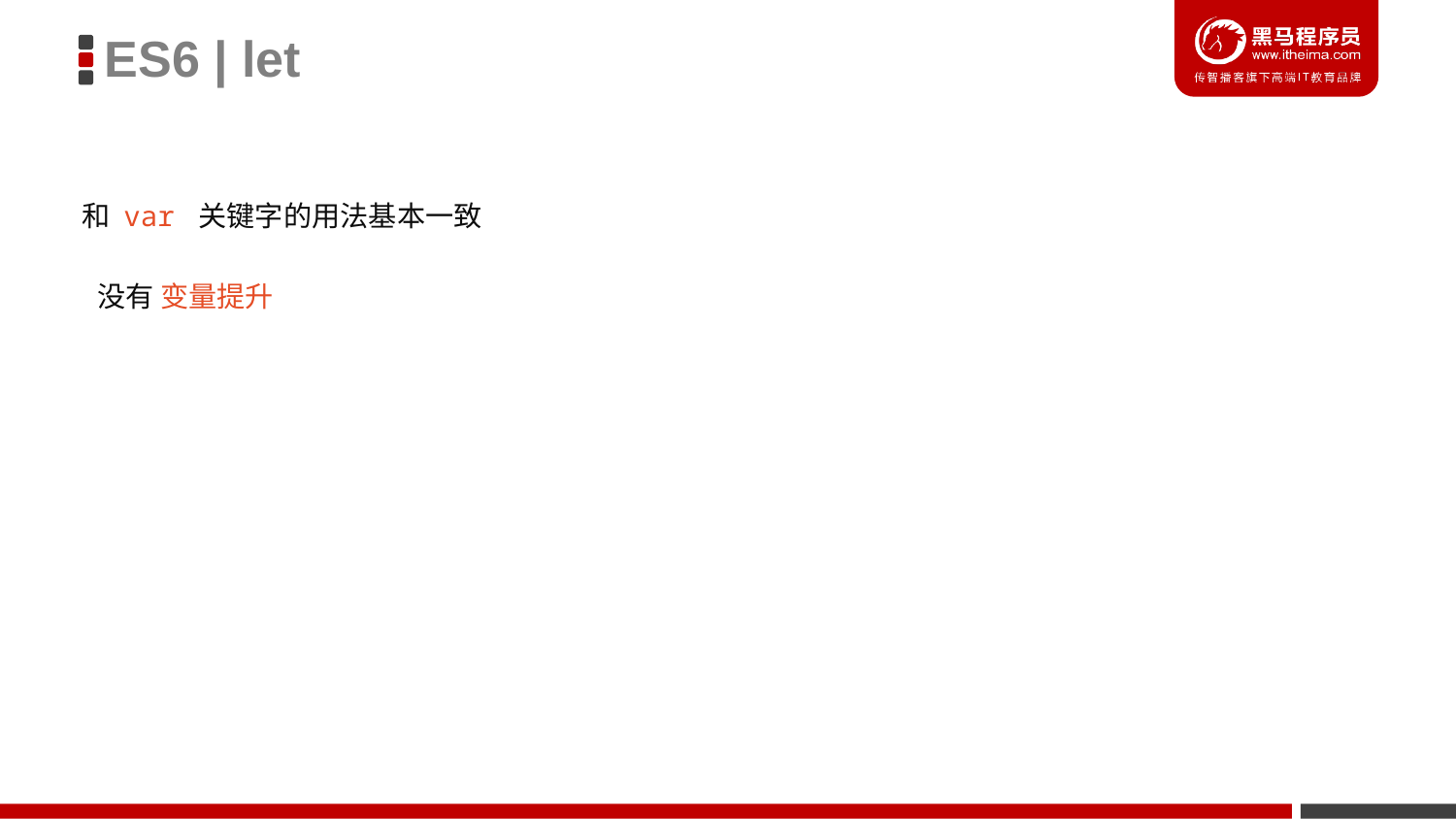

ES6 | let
和 var 关键字的用法基本一致
没有 变量提升